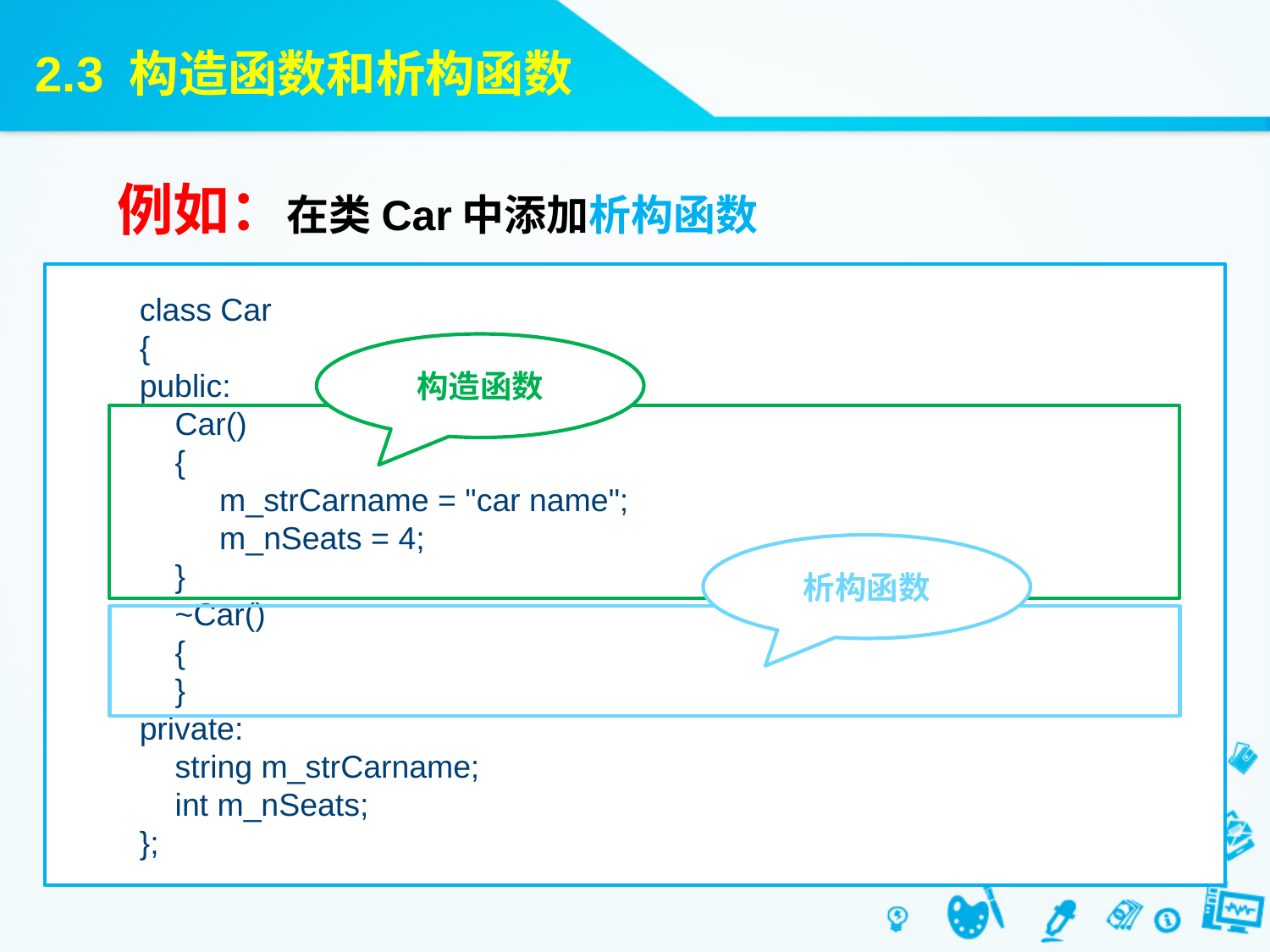

2.3 构造函数和析构函数
例如：在类Car中添加析构函数

class Car
{
public:
    Car()
    {
         m_strCarname = "car name";
         m_nSeats = 4;
    }
    ~Car()
    {
    }
private:
    string m_strCarname;
    int m_nSeats;
};
构造函数

析构函数